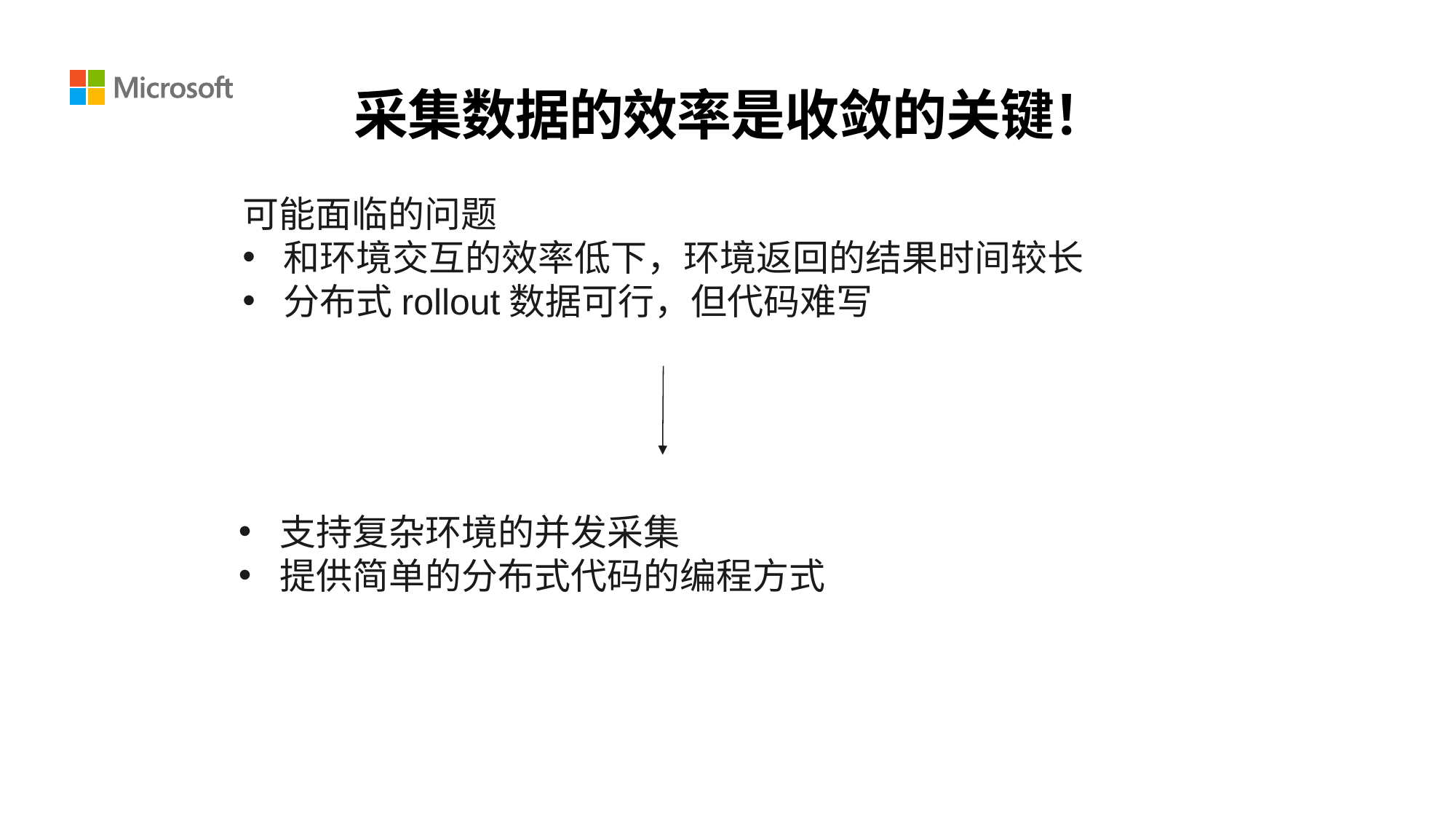

# 采集数据的效率是收敛的关键！
可能面临的问题
和环境交互的效率低下，环境返回的结果时间较长
分布式rollout数据可行，但代码难写

支持复杂环境的并发采集
提供简单的分布式代码的编程方式